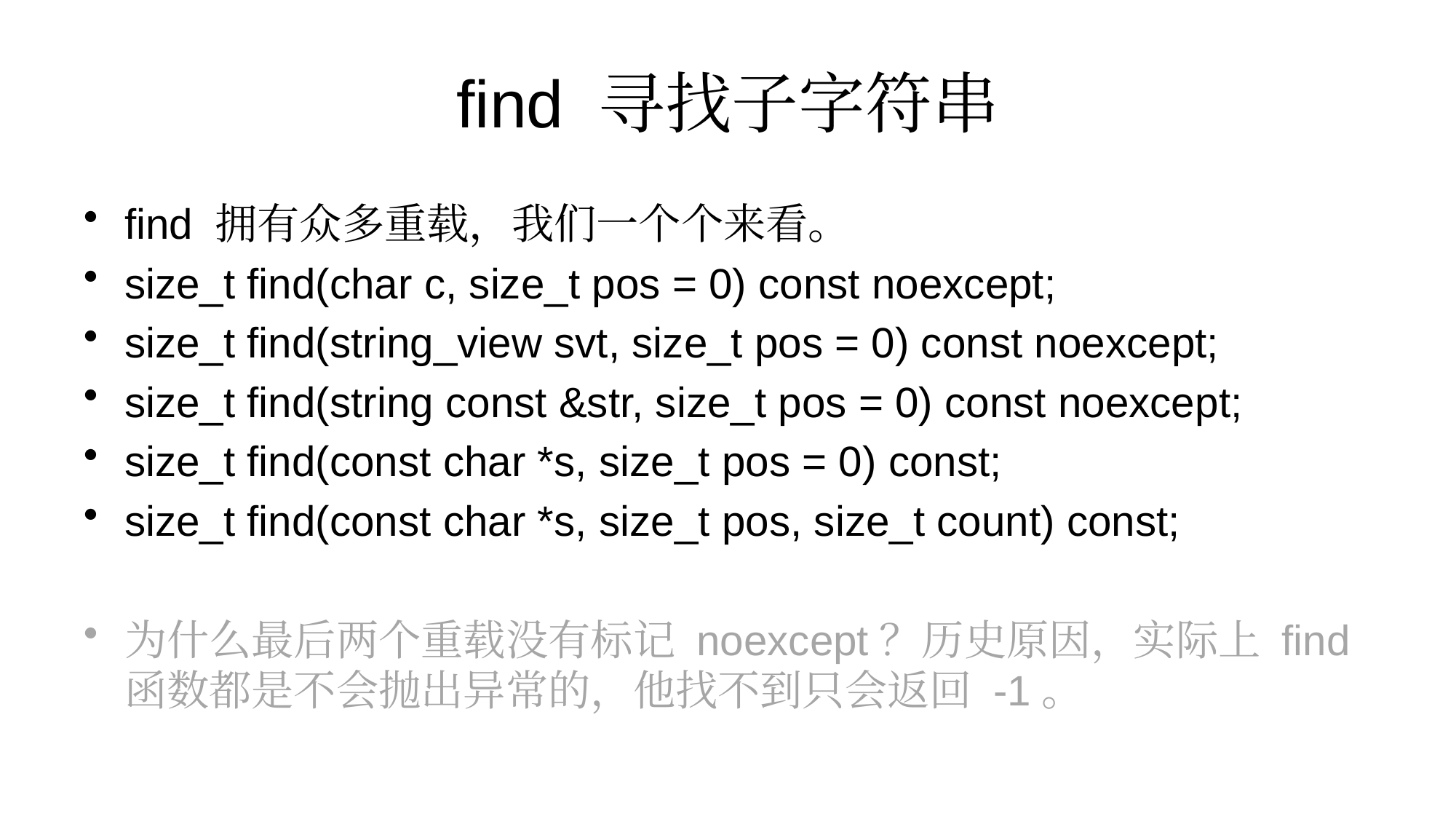

# find 寻找子字符串
find 拥有众多重载，我们一个个来看。
size_t find(char c, size_t pos = 0) const noexcept;
size_t find(string_view svt, size_t pos = 0) const noexcept;
size_t find(string const &str, size_t pos = 0) const noexcept;
size_t find(const char *s, size_t pos = 0) const;
size_t find(const char *s, size_t pos, size_t count) const;

为什么最后两个重载没有标记 noexcept？历史原因，实际上 find 函数都是不会抛出异常的，他找不到只会返回 -1。